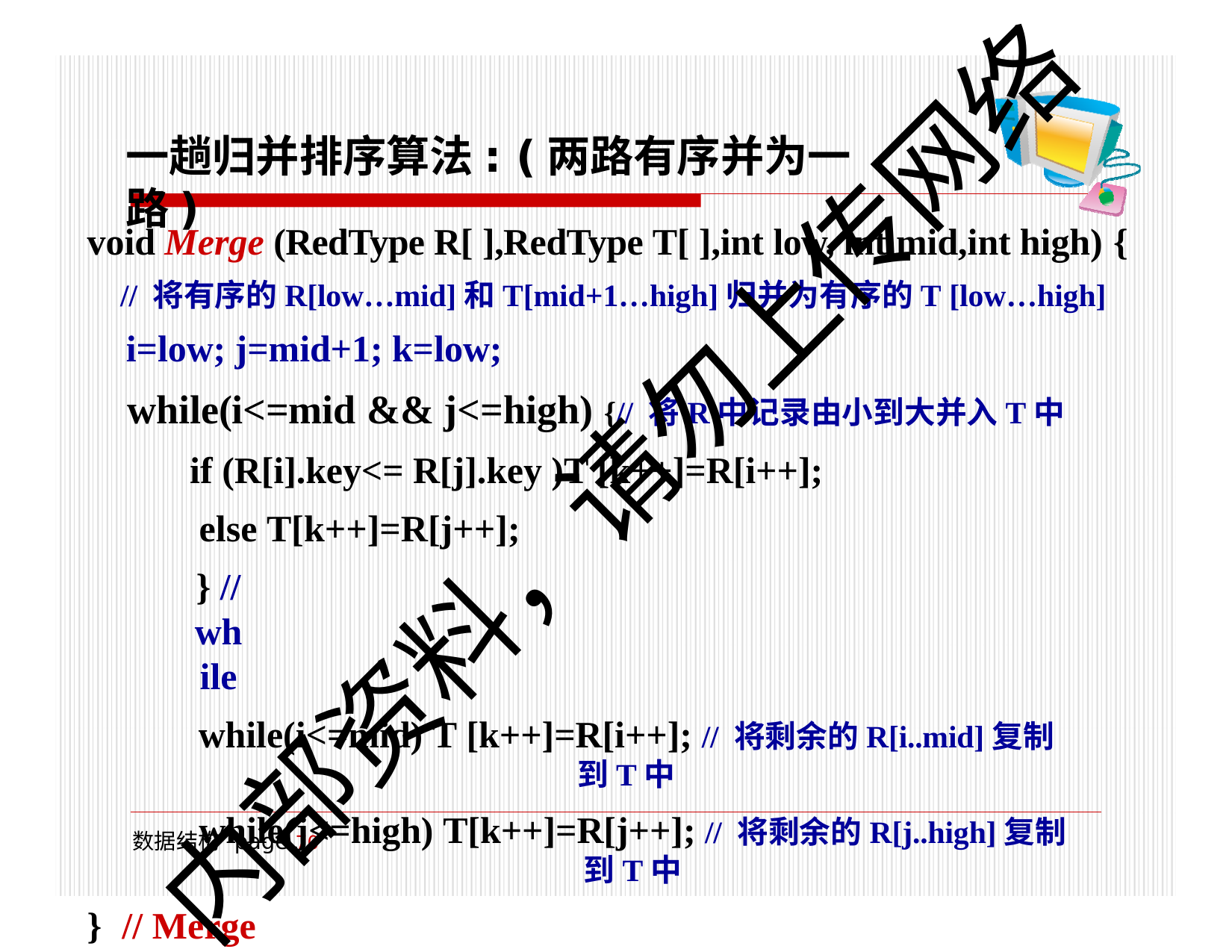

# 一趟归并排序算法: (两路有序并为一路)

void Merge (RedType R[ ],RedType T[ ],int low, int mid,int high) {
// 将有序的R[low…mid]和T[mid+1…high]归并为有序的T [low…high]
i=low; j=mid+1; k=low;
while(i<=mid && j<=high) {// 将R中记录由小到大并入T中
if (R[i].key<= R[j].key )T [k++]=R[i++];  else T[k++]=R[j++];
} // while
while(i<=mid) T [k++]=R[i++]; // 将剩余的R[i..mid]复制到T中
while(j<=high) T[k++]=R[j++]; // 将剩余的R[j..high]复制到T中
}	// Merge
内部资料，请勿上传网络

数据结构 page 70